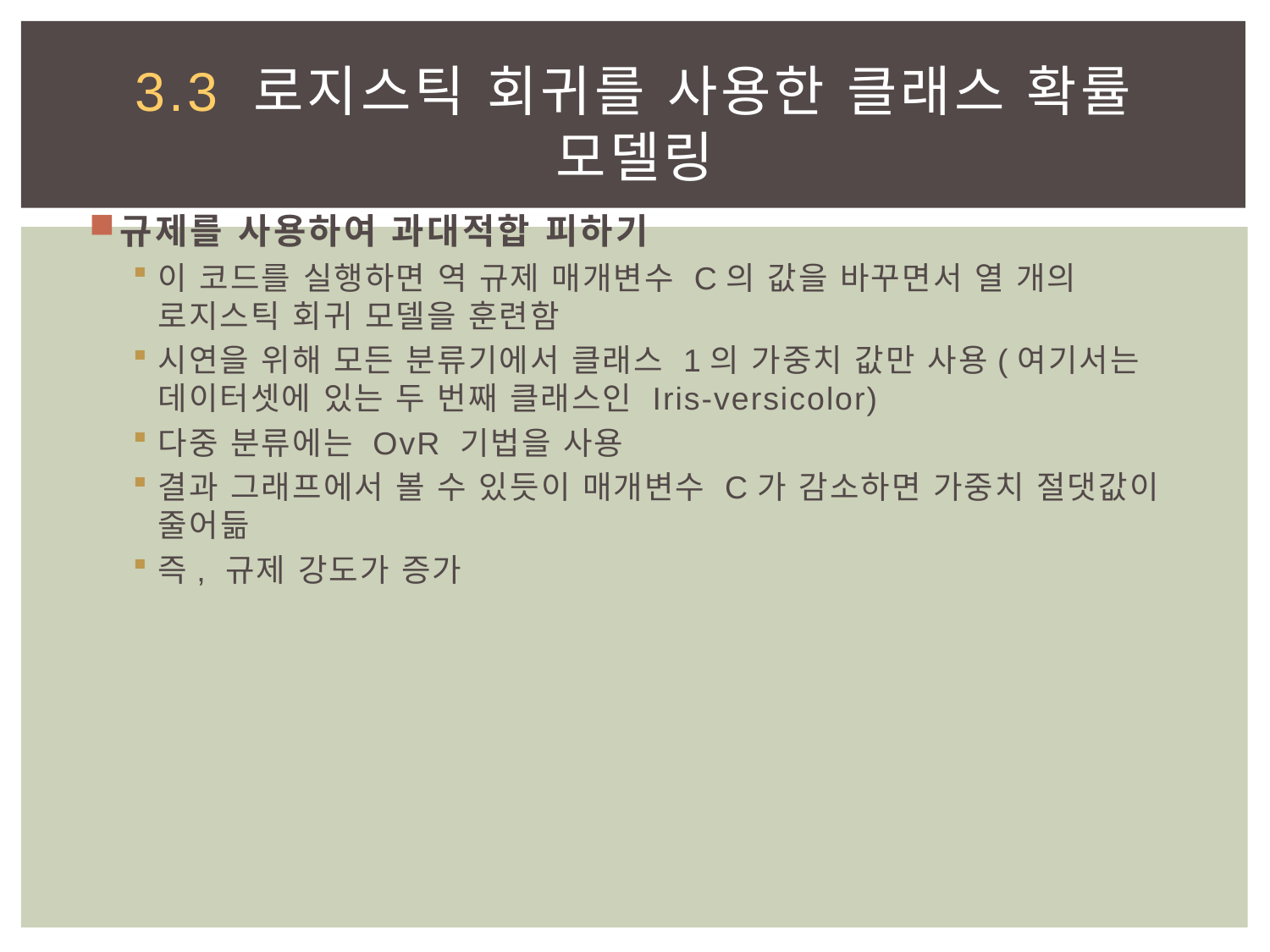

# 3.3 로지스틱 회귀를 사용한 클래스 확률 모델링
규제를 사용하여 과대적합 피하기
이 코드를 실행하면 역 규제 매개변수 C의 값을 바꾸면서 열 개의 로지스틱 회귀 모델을 훈련함
시연을 위해 모든 분류기에서 클래스 1의 가중치 값만 사용(여기서는 데이터셋에 있는 두 번째 클래스인 Iris-versicolor)
다중 분류에는 OvR 기법을 사용
결과 그래프에서 볼 수 있듯이 매개변수 C가 감소하면 가중치 절댓값이 줄어듦
즉, 규제 강도가 증가